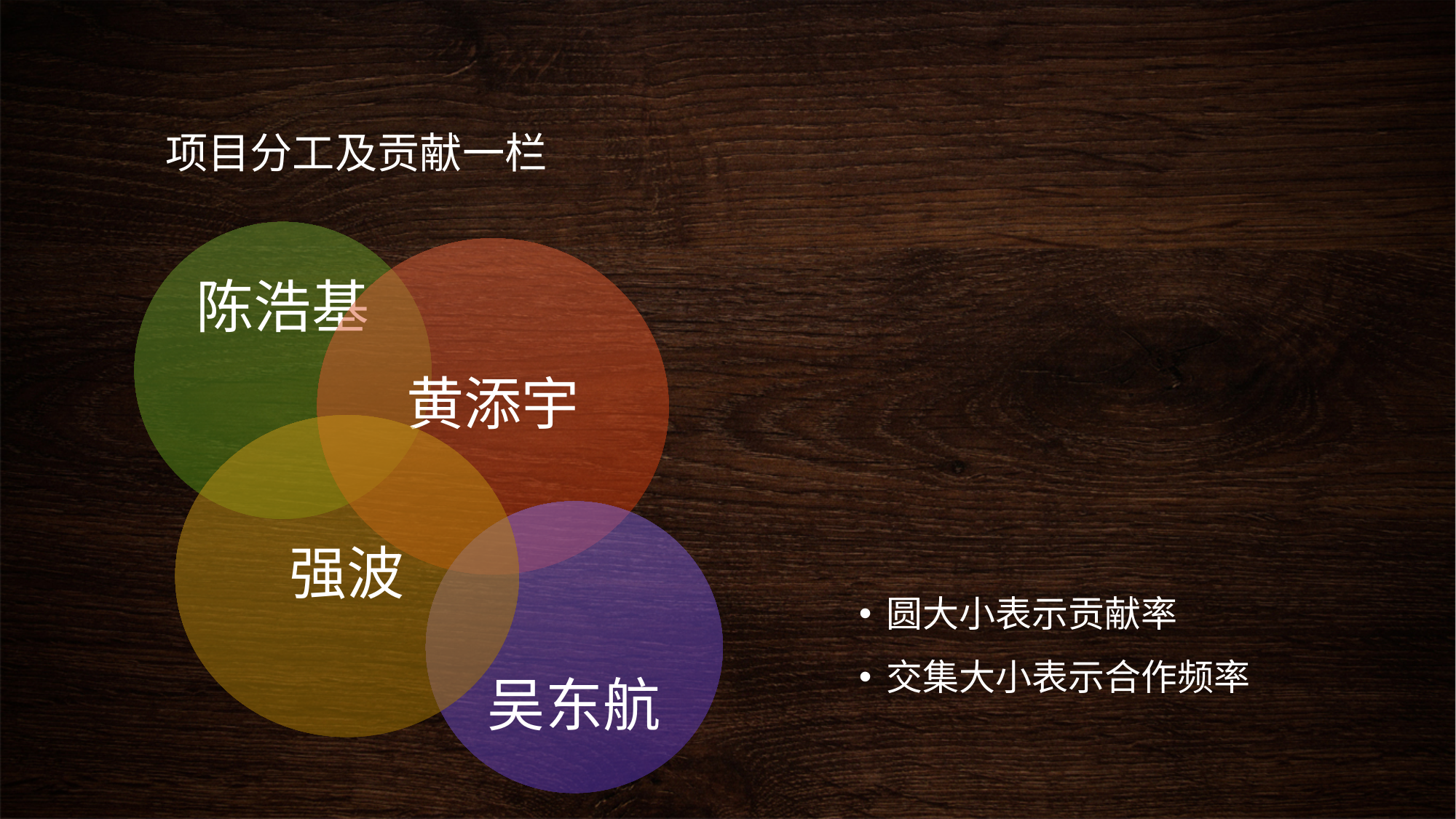

# 项目分工及贡献一栏
陈浩基
黄添宇
吴东航
强波
圆大小表示贡献率
交集大小表示合作频率